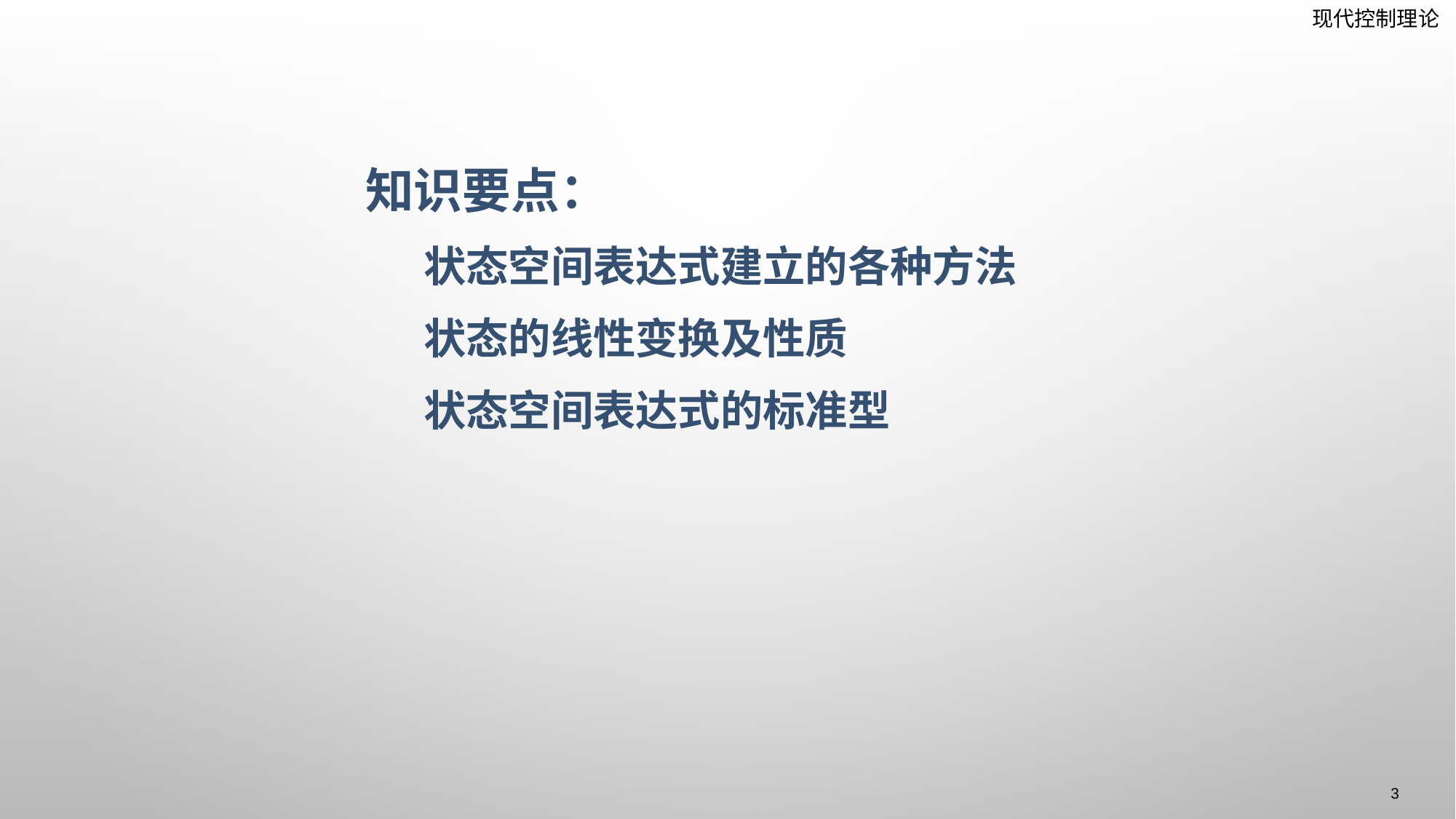

知识要点：
     状态空间表达式建立的各种方法
     状态的线性变换及性质
     状态空间表达式的标准型
3